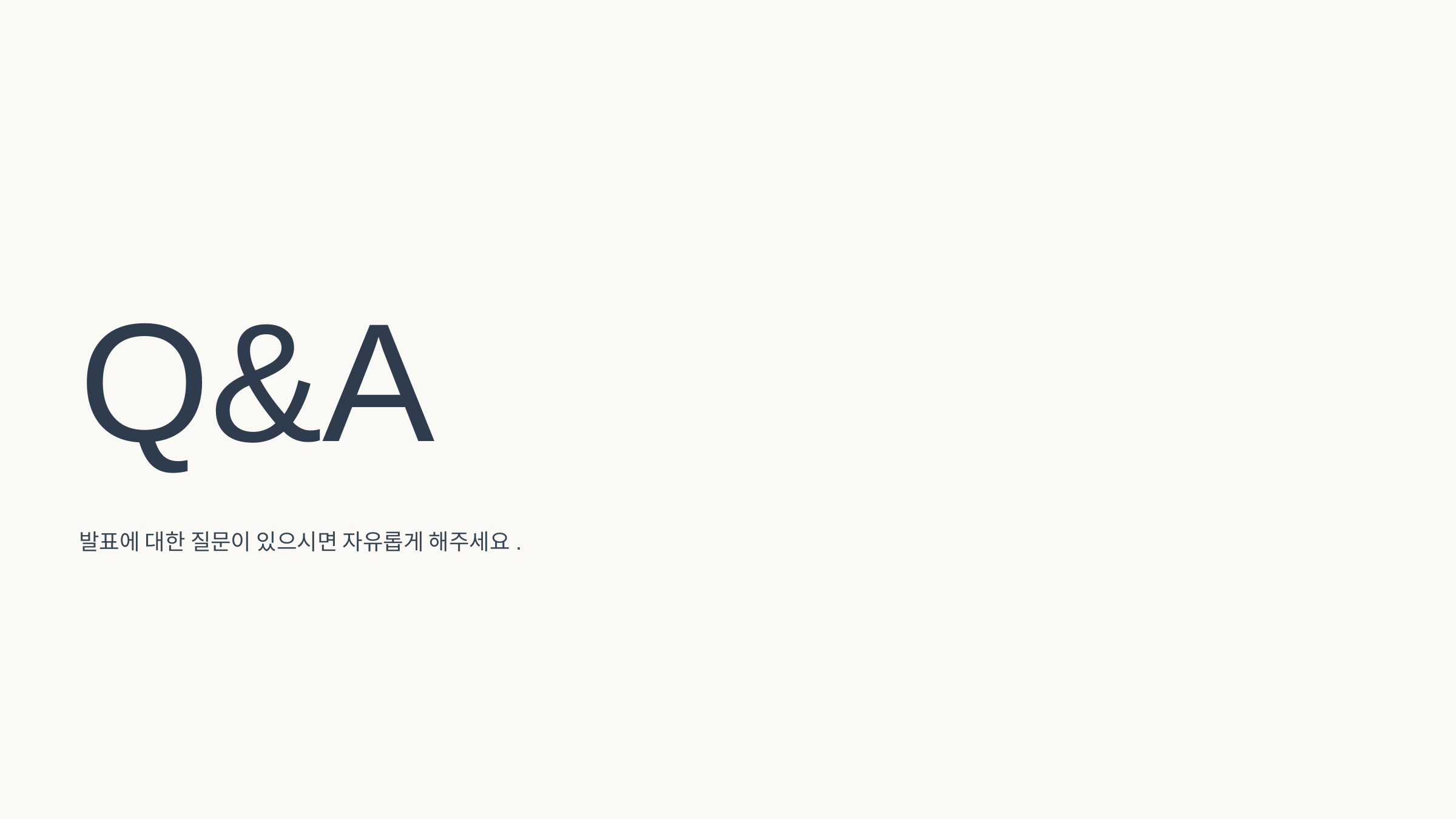

Q&A
발표에 대한 질문이 있으시면 자유롭게 해주세요.